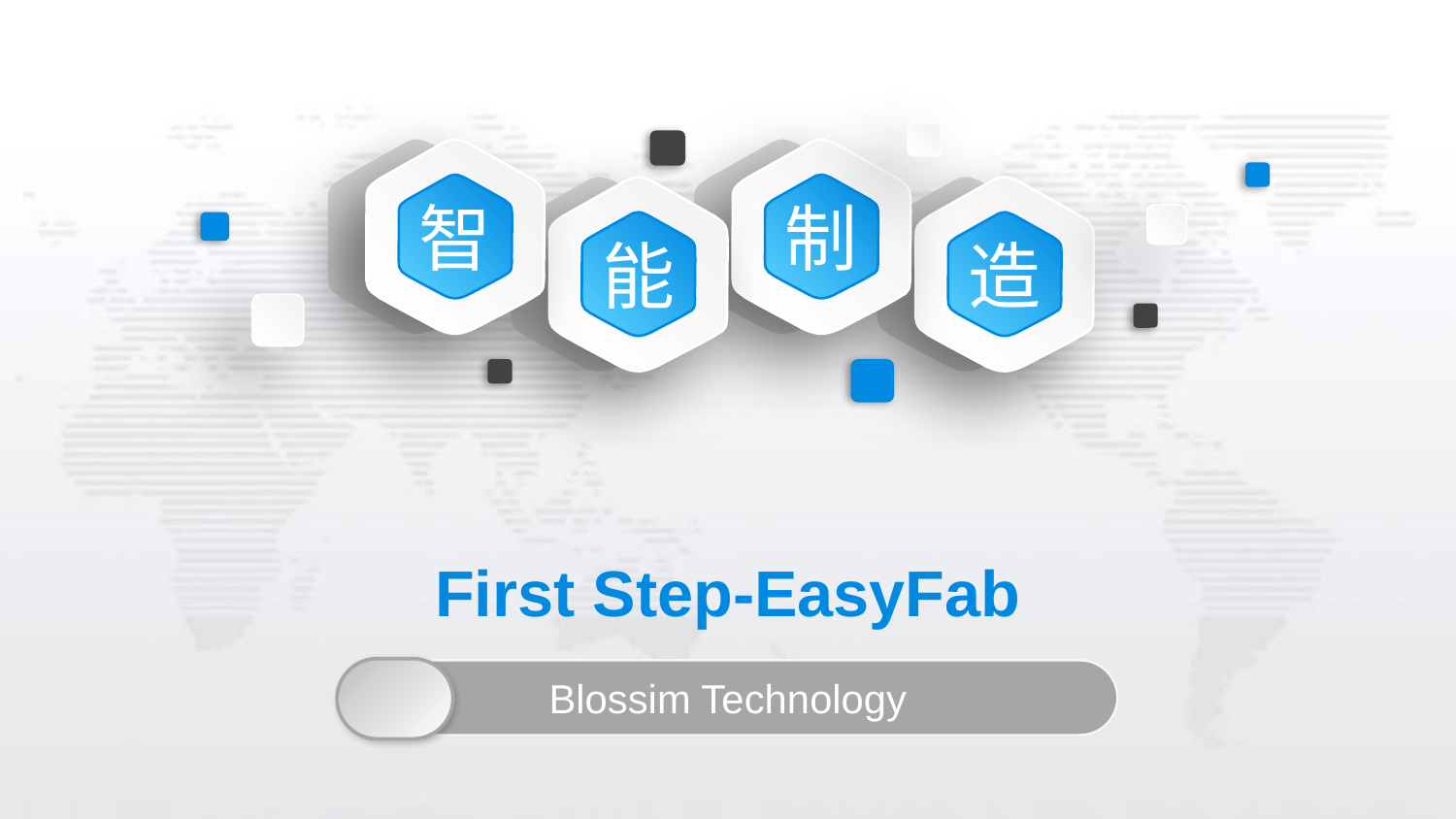

智
制

能
造

First Step-EasyFab

Blossim Technology